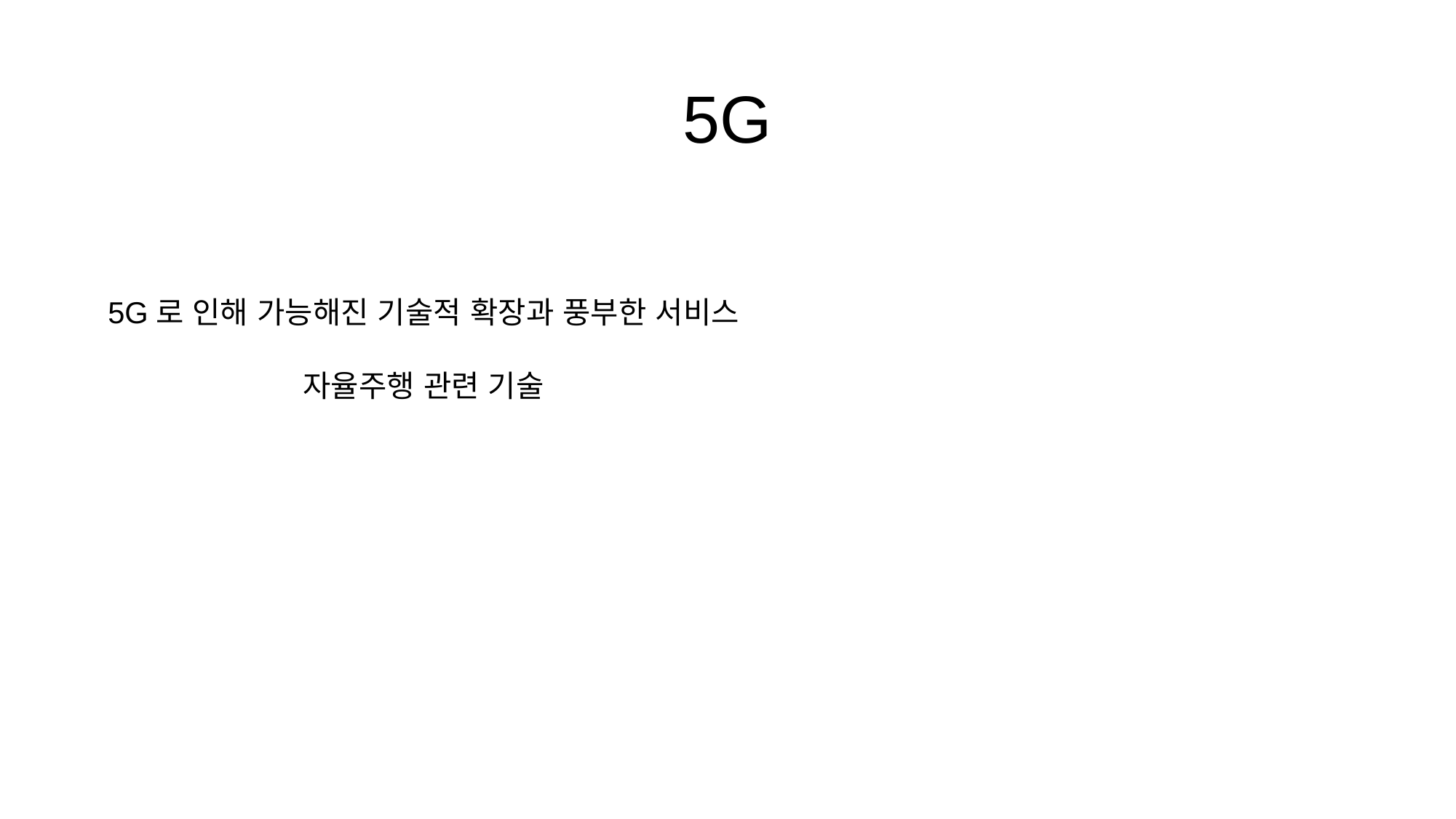

5G
5G로 인해 가능해진 기술적 확장과 풍부한 서비스

자율주행 관련 기술